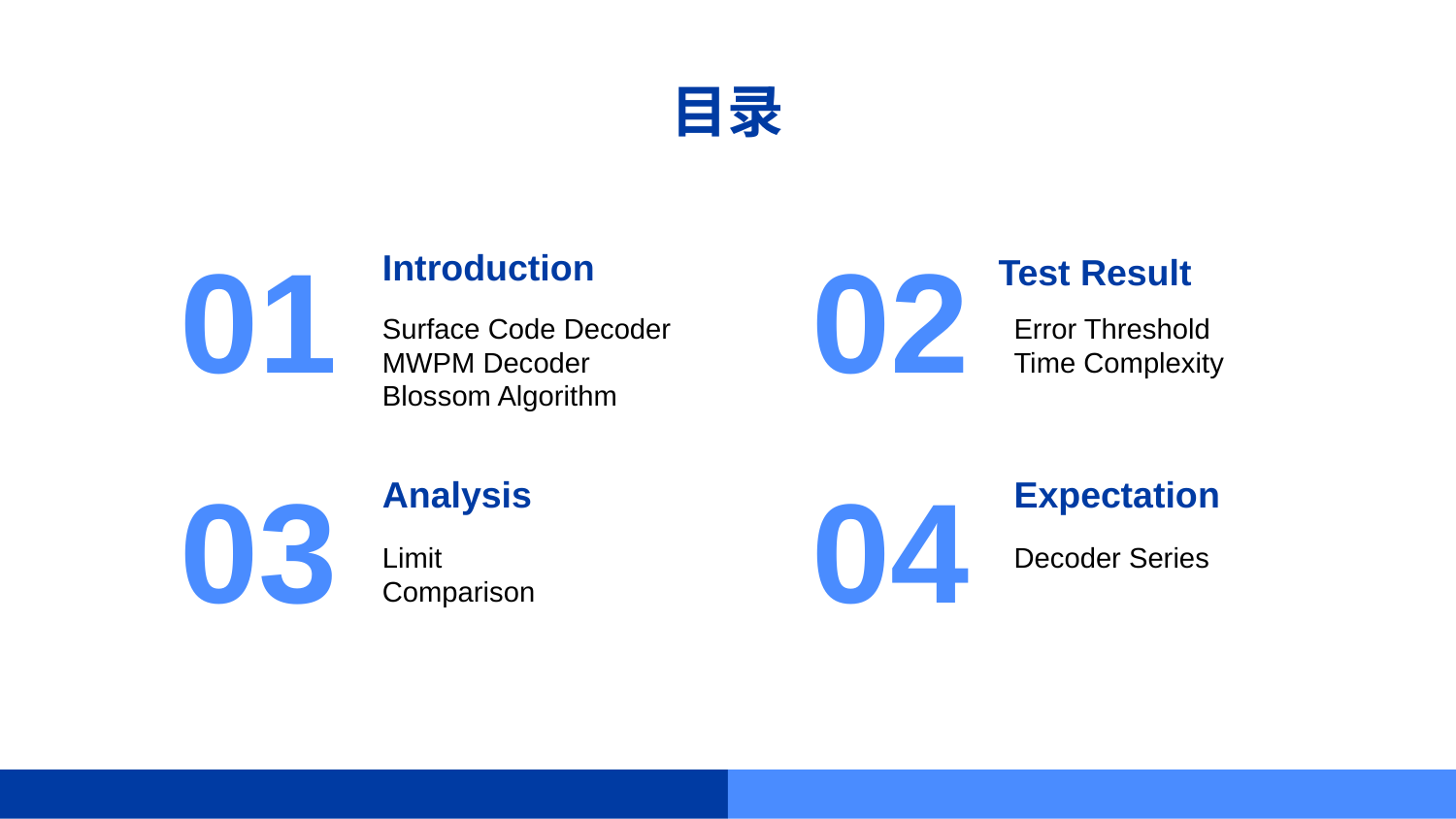

# 目录
Introduction
Test Result
01
02
Surface Code Decoder
MWPM Decoder
Blossom Algorithm
Error Threshold
Time Complexity
Analysis
Expectation
03
04
Limit
Comparison
Decoder Series